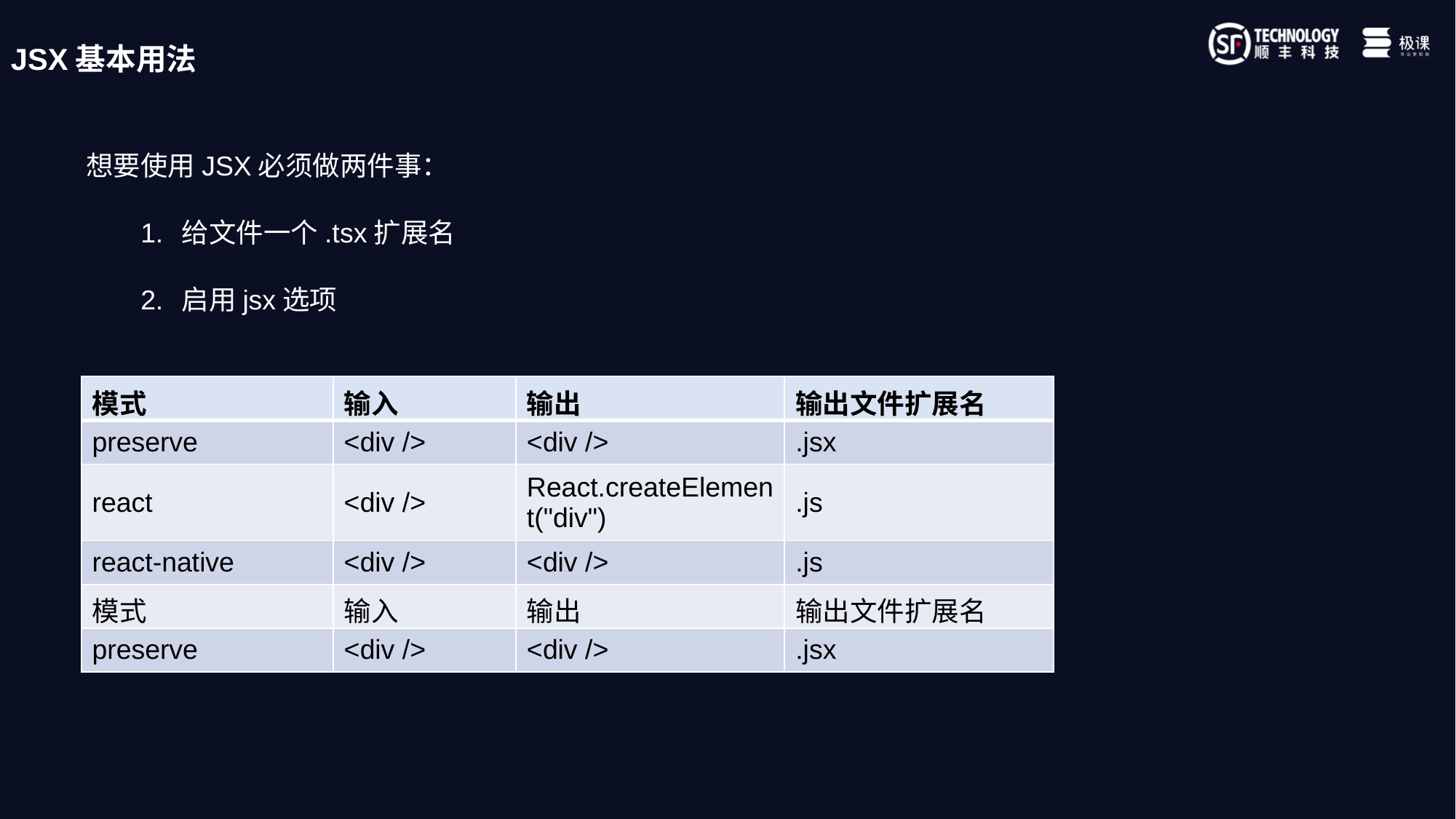

JSX基本用法
想要使用JSX必须做两件事：
给文件一个.tsx扩展名
启用jsx选项
| 模式 | 输入 | 输出 | 输出文件扩展名 |
| --- | --- | --- | --- |
| preserve | <div /> | <div /> | .jsx |
| react | <div /> | React.createElement("div") | .js |
| react-native | <div /> | <div /> | .js |
| 模式 | 输入 | 输出 | 输出文件扩展名 |
| preserve | <div /> | <div /> | .jsx |